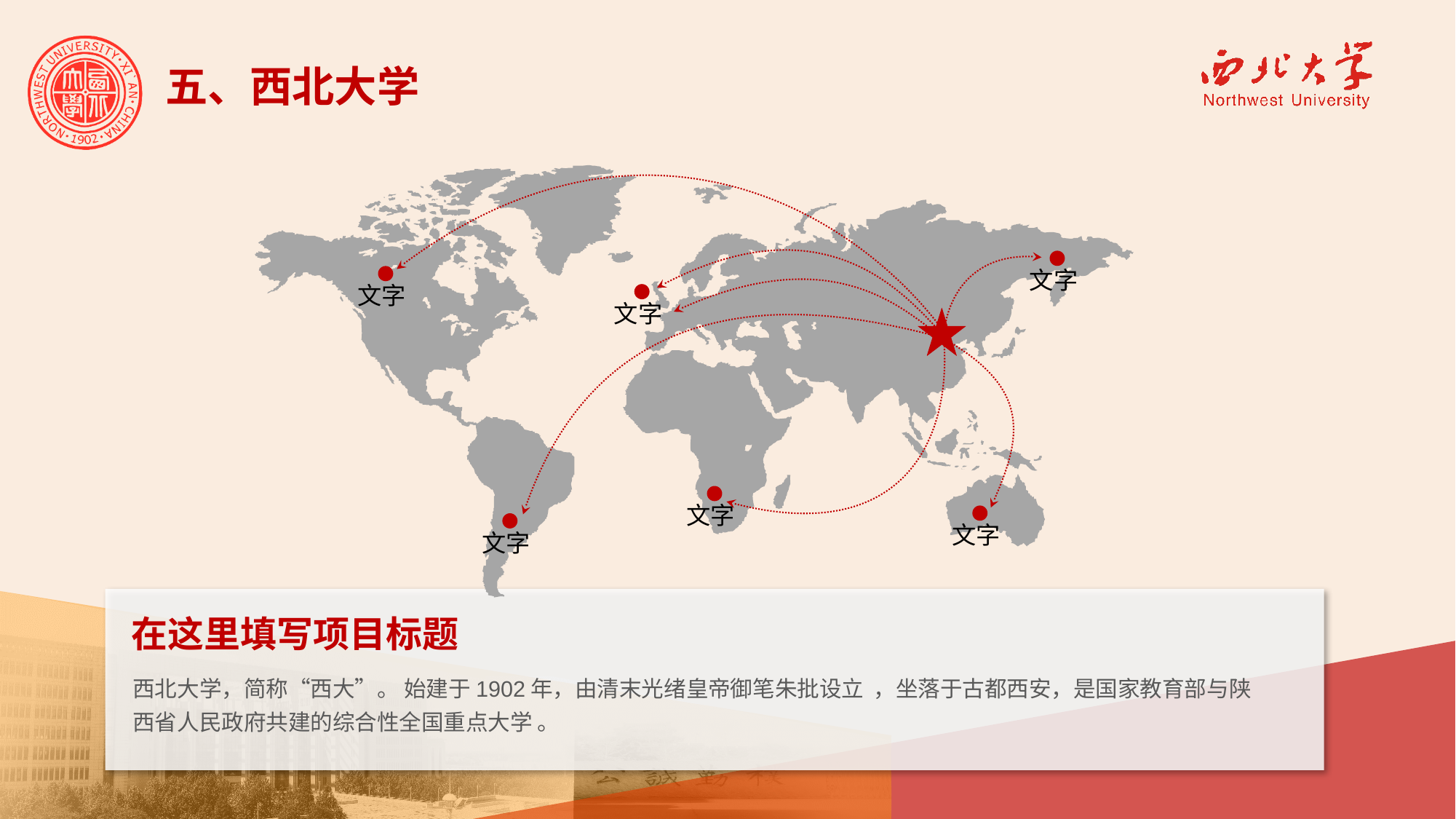

五、西北大学

文字

文字

文字

文字

文字

文字

在这里填写项目标题
西北大学，简称“西大”。 始建于1902年，由清末光绪皇帝御笔朱批设立  ，坐落于古都西安，是国家教育部与陕西省人民政府共建的综合性全国重点大学 。